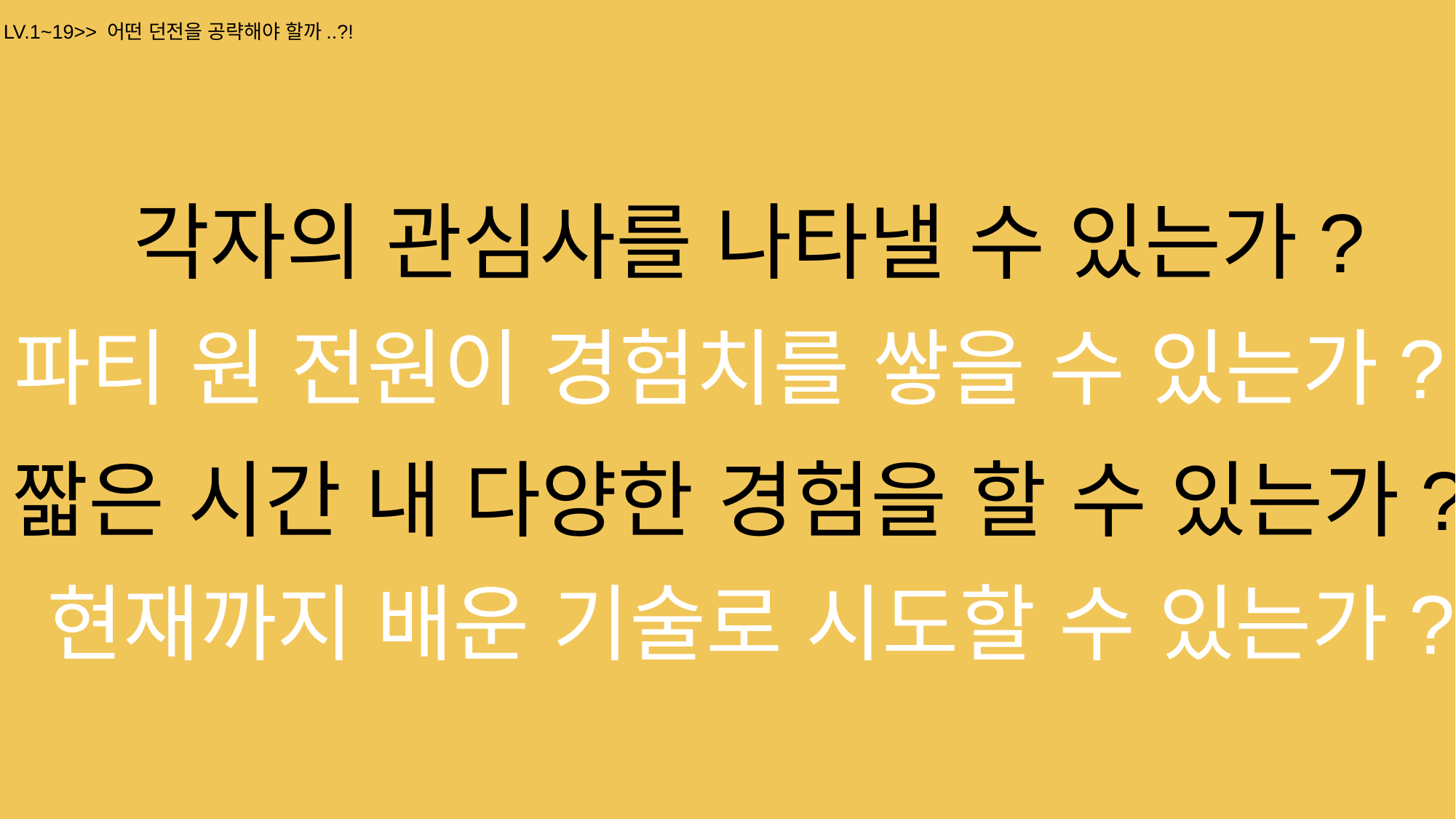

LV.1~19>> 어떤 던전을 공략해야 할까..?!
각자의 관심사를 나타낼 수 있는가?

파티 원 전원이 경험치를 쌓을 수 있는가?

짧은 시간 내 다양한 경험을 할 수 있는가?

현재까지 배운 기술로 시도할 수 있는가?